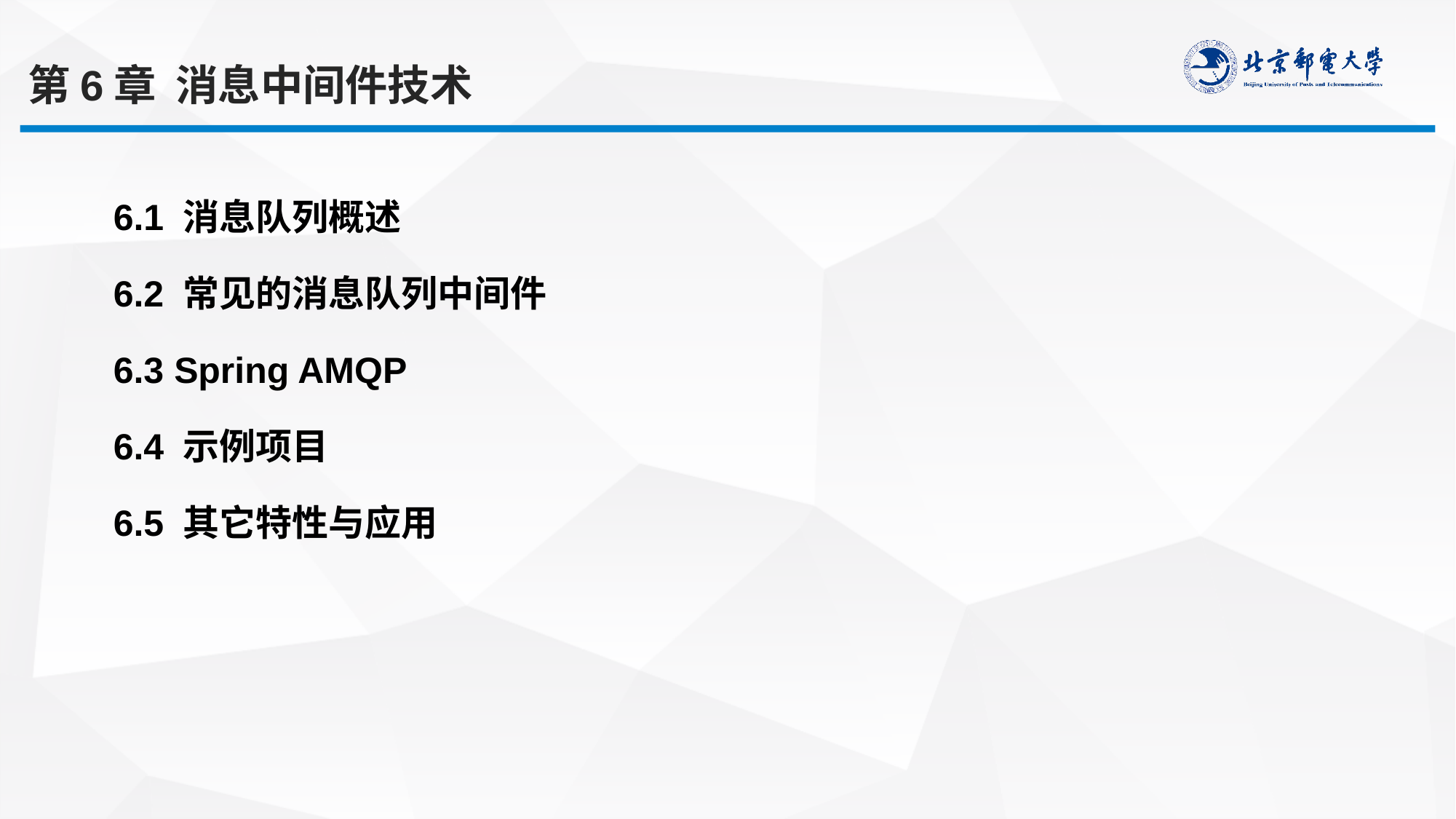

第6章  消息中间件技术

6.1 消息队列概述
6.2 常见的消息队列中间件
6.3 Spring AMQP
6.4 示例项目
6.5 其它特性与应用